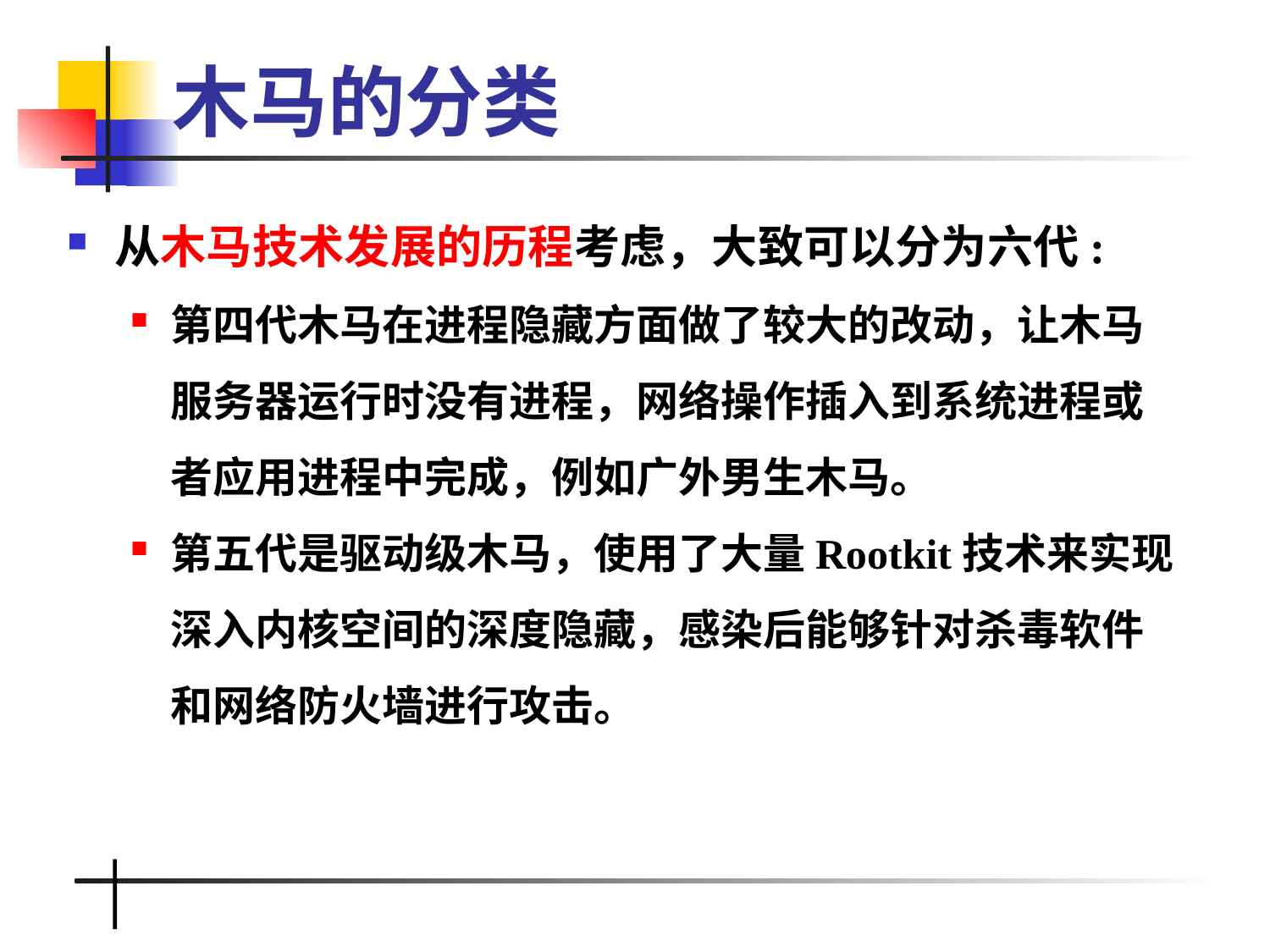

# 木马的分类
从木马技术发展的历程考虑，大致可以分为六代:
第四代木马在进程隐藏方面做了较大的改动，让木马服务器运行时没有进程，网络操作插入到系统进程或者应用进程中完成，例如广外男生木马。
第五代是驱动级木马，使用了大量Rootkit技术来实现深入内核空间的深度隐藏，感染后能够针对杀毒软件和网络防火墙进行攻击。